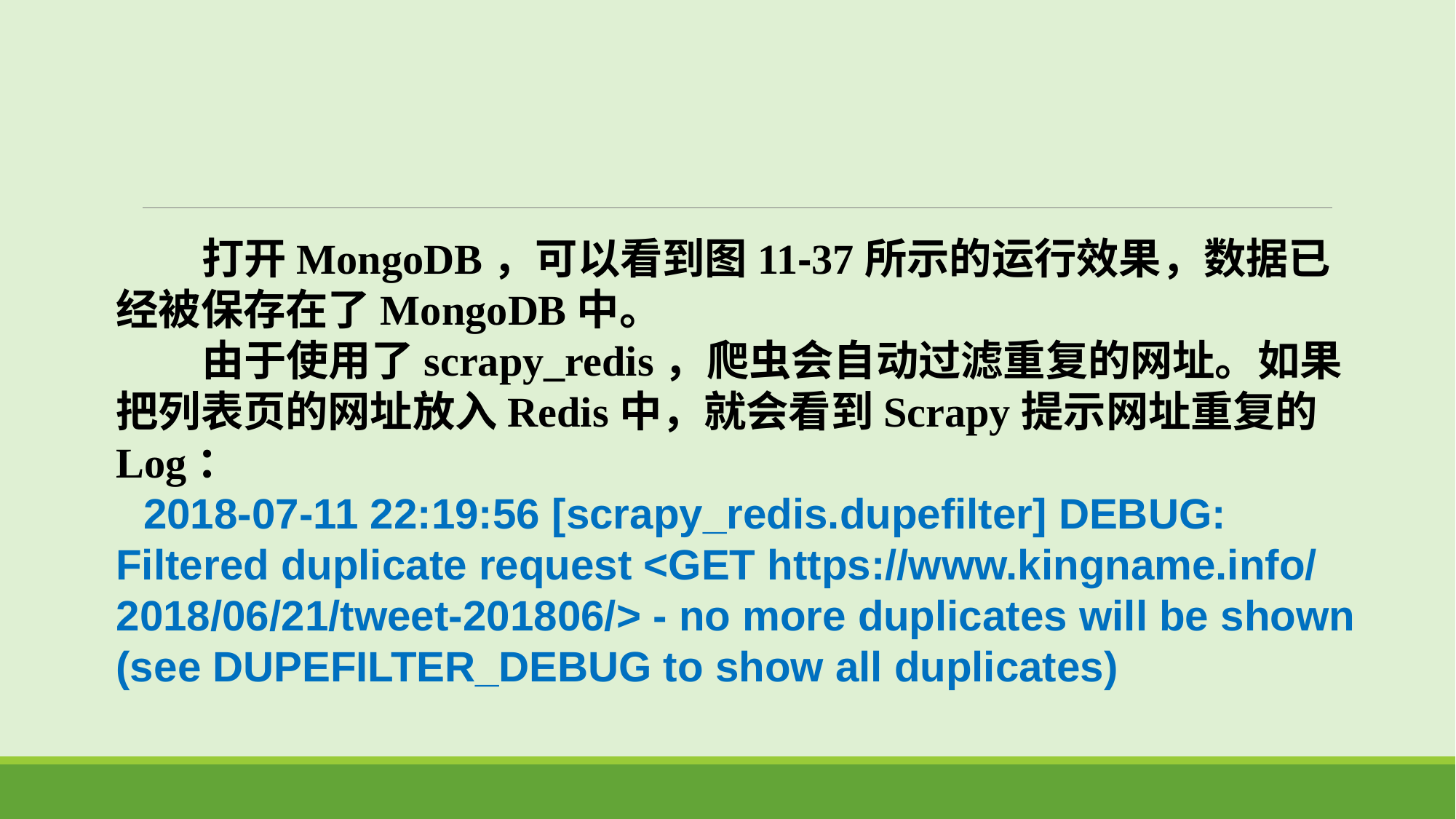

打开MongoDB，可以看到图11-37所示的运行效果，数据已经被保存在了MongoDB中。
     由于使用了scrapy_redis，爬虫会自动过滤重复的网址。如果把列表页的网址放入Redis中，就会看到Scrapy提示网址重复的Log：
2018-07-11 22:19:56 [scrapy_redis.dupefilter] DEBUG: Filtered duplicate request <GET https://www.kingname.info/
2018/06/21/tweet-201806/> - no more duplicates will be shown (see DUPEFILTER_DEBUG to show all duplicates)